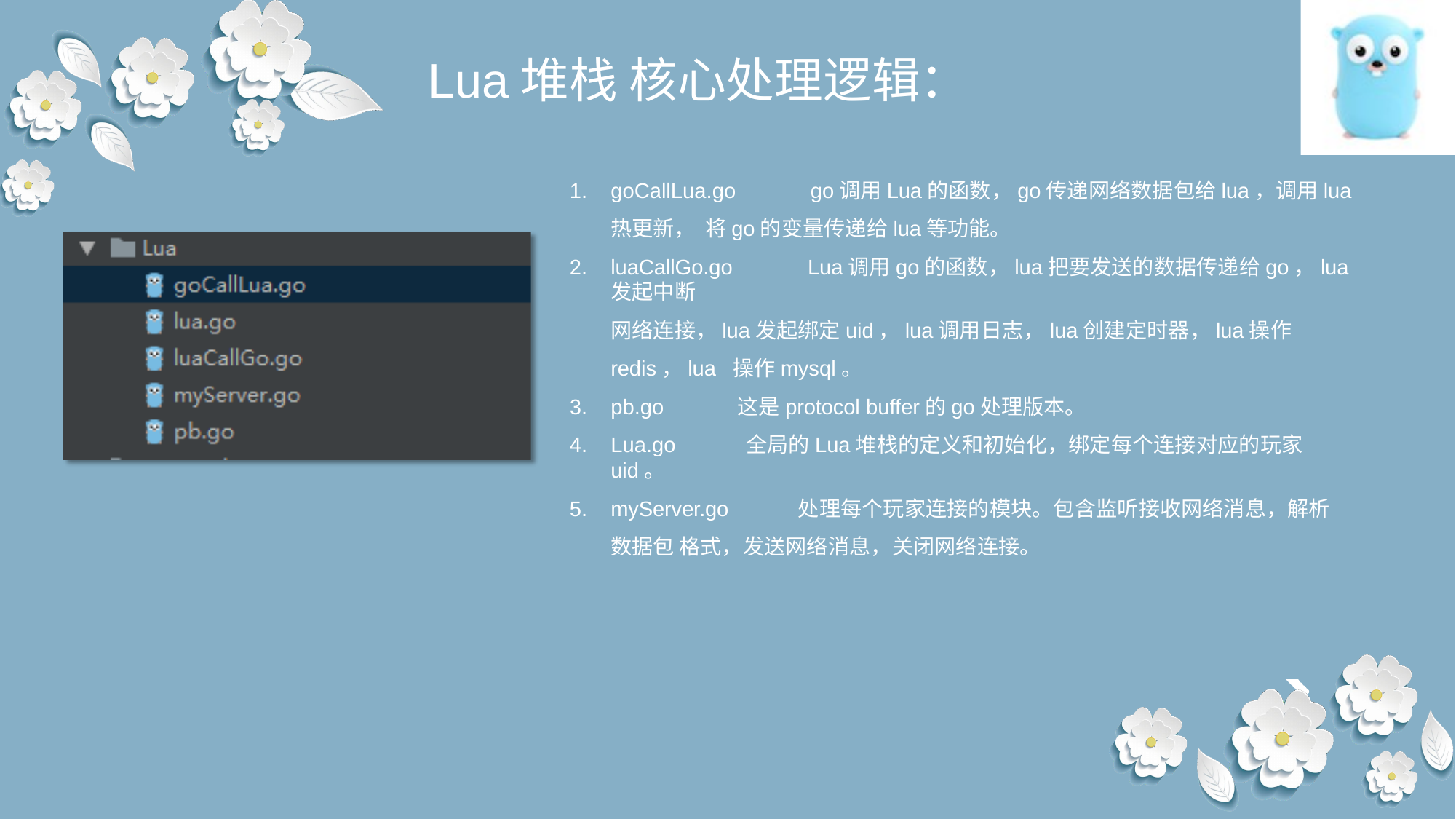

# Lua堆栈 核心处理逻辑：

goCallLua.go	go调用Lua的函数，go传递网络数据包给lua，调用lua热更新，  将go的变量传递给lua等功能。
luaCallGo.go	Lua调用go的函数，lua把要发送的数据传递给go，lua发起中断
网络连接，lua发起绑定uid，lua调用日志，lua创建定时器，lua操作redis，lua  操作mysql。
pb.go	这是protocol buffer的go处理版本。
Lua.go	全局的Lua堆栈的定义和初始化，绑定每个连接对应的玩家uid。
myServer.go	处理每个玩家连接的模块。包含监听接收网络消息，解析数据包 格式，发送网络消息，关闭网络连接。